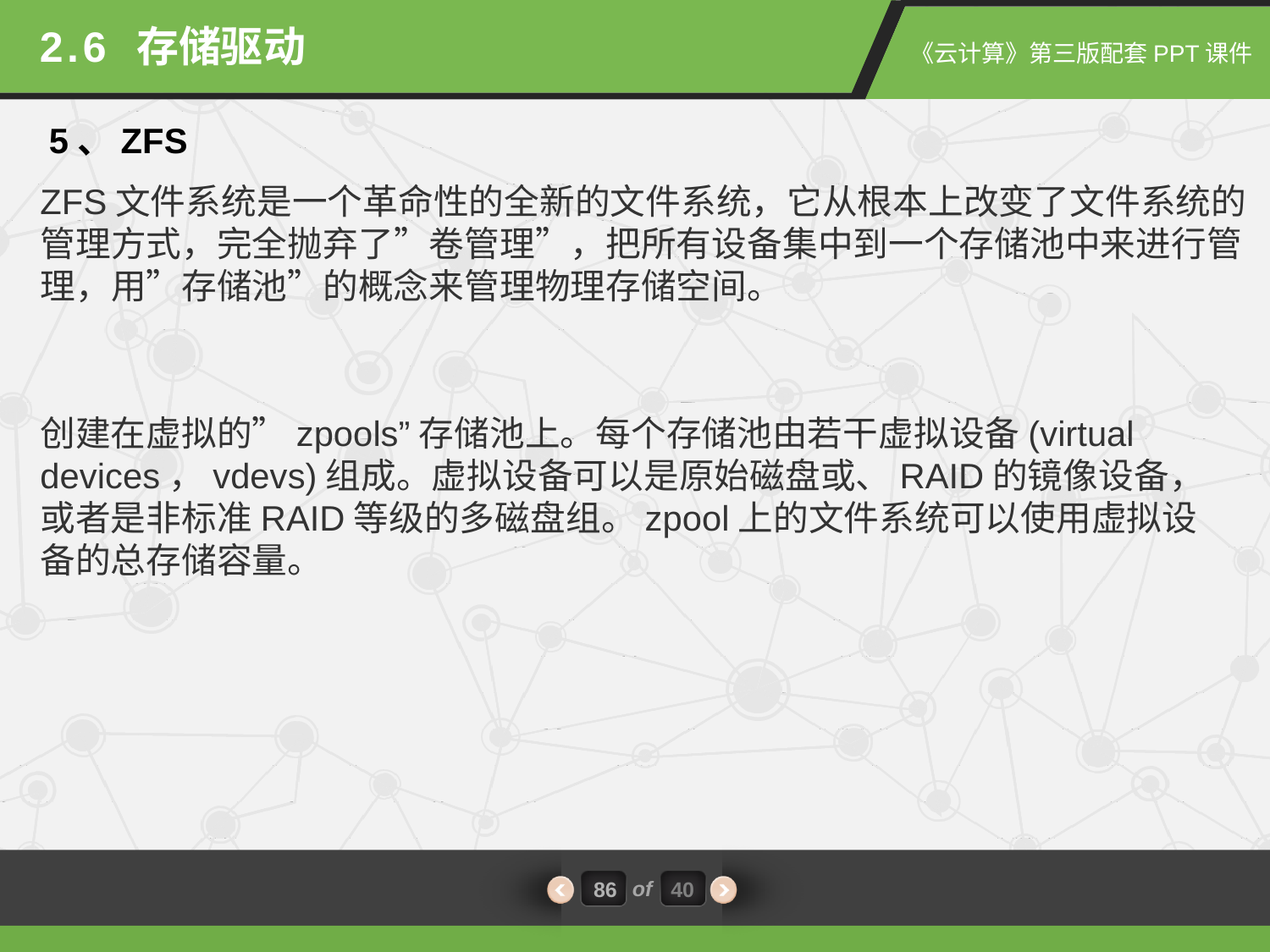

2.6 存储驱动
5、ZFS
ZFS文件系统是一个革命性的全新的文件系统，它从根本上改变了文件系统的管理方式，完全抛弃了”卷管理”，把所有设备集中到一个存储池中来进行管理，用”存储池”的概念来管理物理存储空间。
创建在虚拟的”zpools”存储池上。每个存储池由若干虚拟设备(virtual devices，vdevs)组成。虚拟设备可以是原始磁盘或、RAID的镜像设备，或者是非标准RAID等级的多磁盘组。zpool上的文件系统可以使用虚拟设备的总存储容量。
86